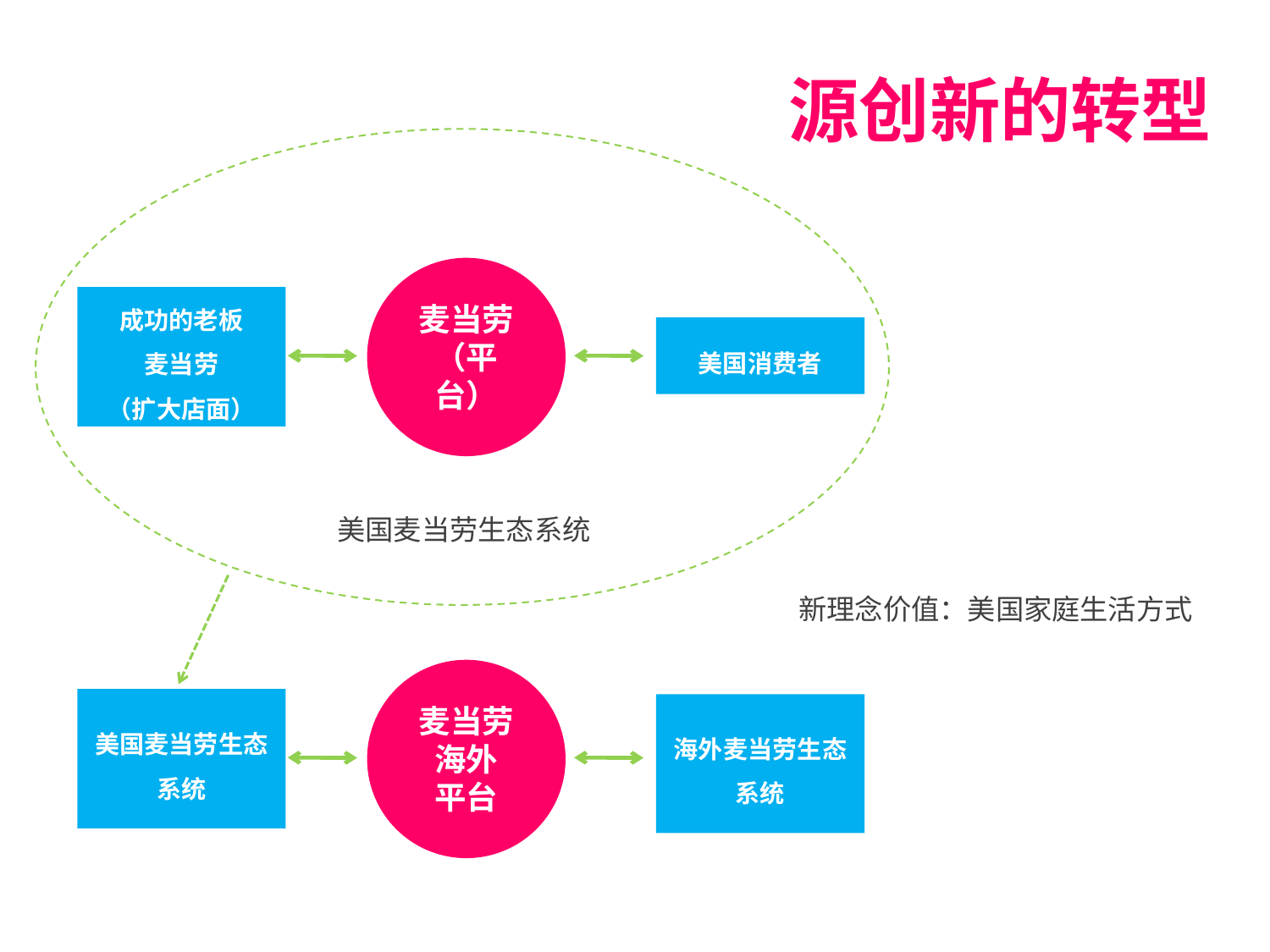

源创新的转型

麦当劳
（平台）
成功的老板
麦当劳
（扩大店面）
美国消费者
美国麦当劳生态系统
新理念价值：美国家庭生活方式
麦当劳海外
平台
美国麦当劳生态系统
海外麦当劳生态系统